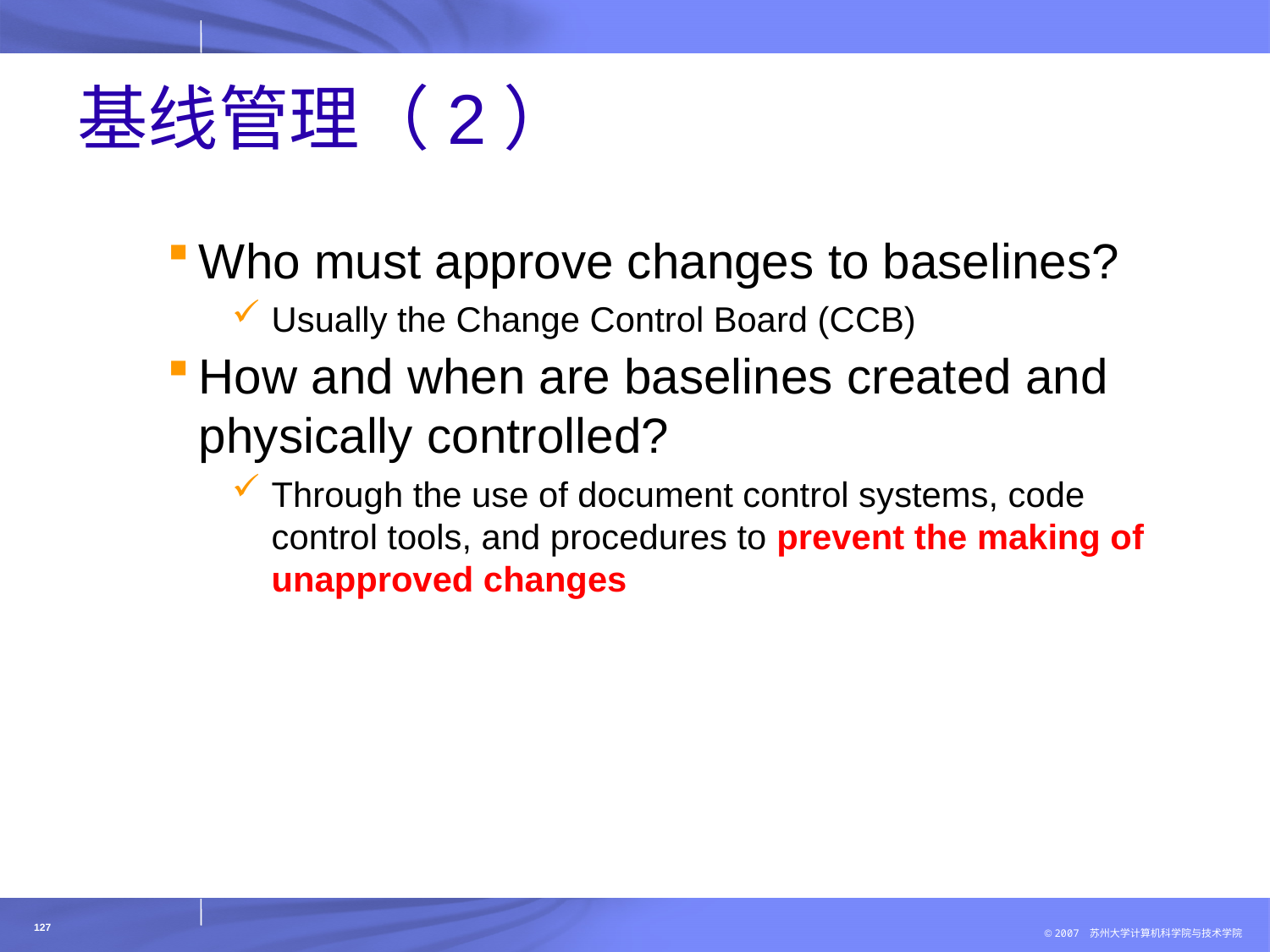

# 基线管理（2）
Who must approve changes to baselines?
Usually the Change Control Board (CCB)
How and when are baselines created and physically controlled?
Through the use of document control systems, code control tools, and procedures to prevent the making of unapproved changes
127